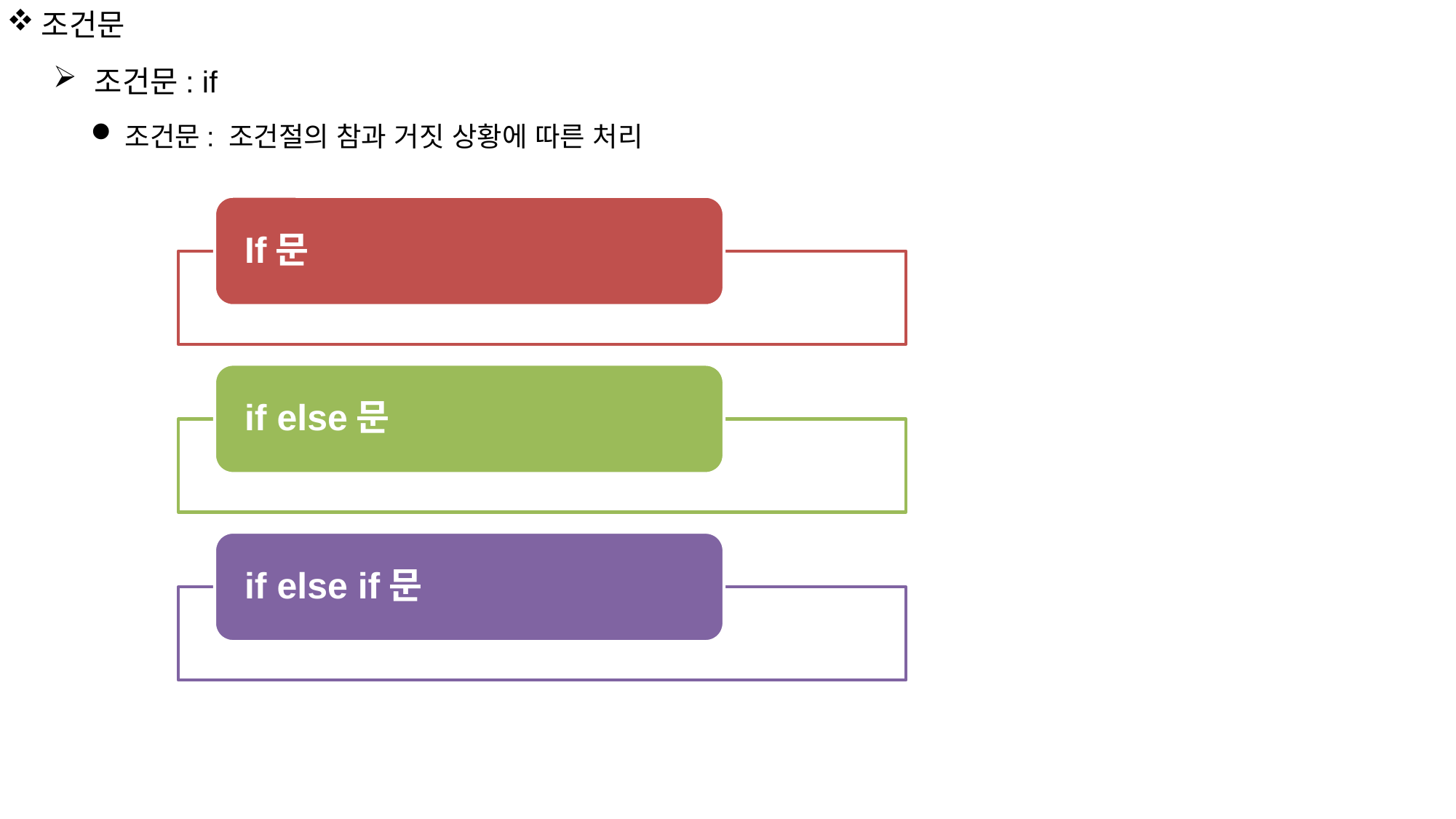

조건문
# 조건문: if
조건문: 조건절의 참과 거짓 상황에 따른 처리
If문
if else문
if else if문